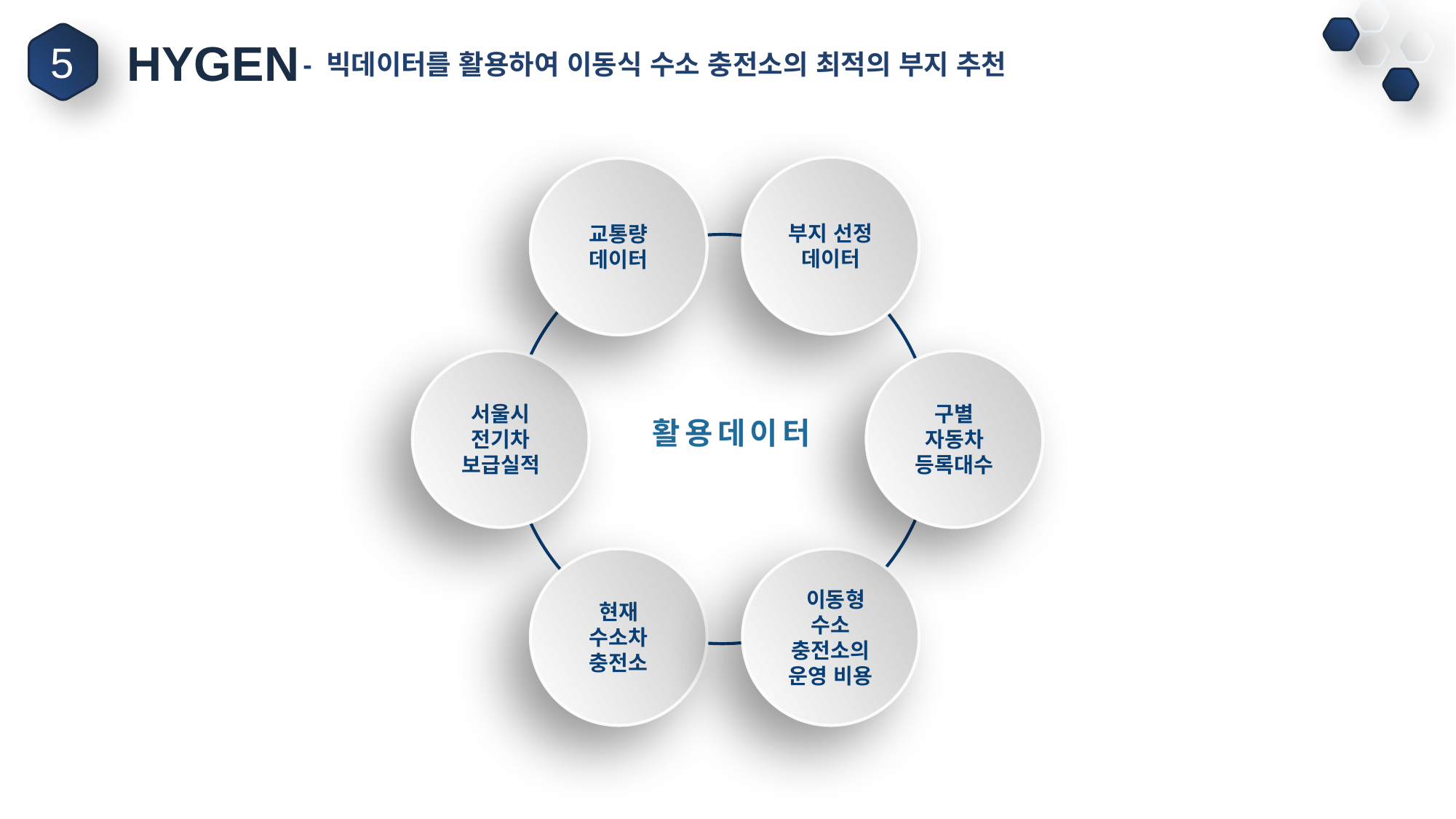

HYGEN
5
- 빅데이터를 활용하여 이동식 수소 충전소의 최적의 부지 추천
부지 선정 데이터
교통량 데이터

서울시 전기차 보급실적
구별 자동차 등록대수
활용데이터
현재 수소차 충전소
 이동형 수소 충전소의 운영 비용